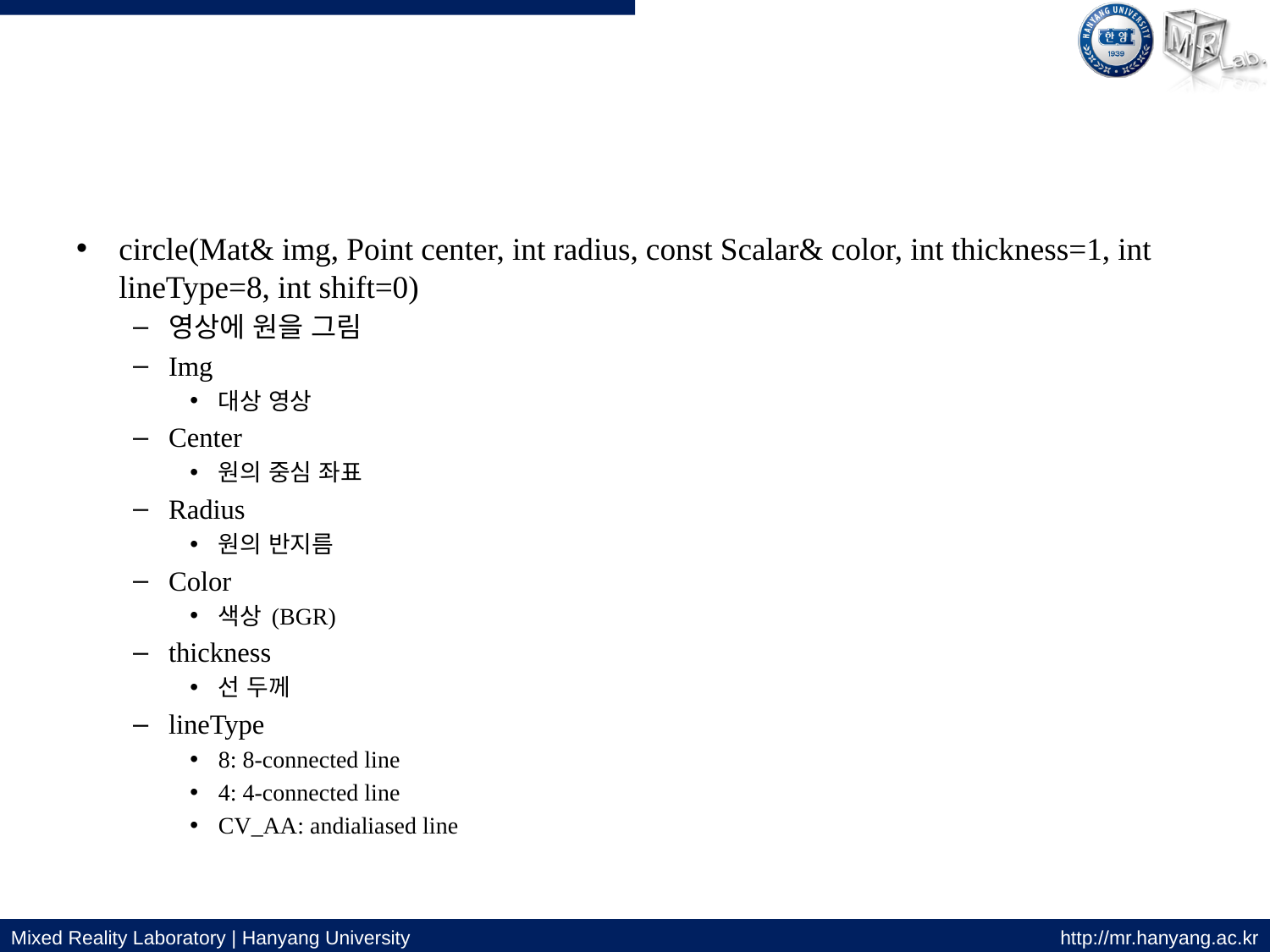

#
circle(Mat& img, Point center, int radius, const Scalar& color, int thickness=1, int lineType=8, int shift=0)
영상에 원을 그림
Img
대상 영상
Center
원의 중심 좌표
Radius
원의 반지름
Color
색상 (BGR)
thickness
선 두께
lineType
8: 8-connected line
4: 4-connected line
CV_AA: andialiased line